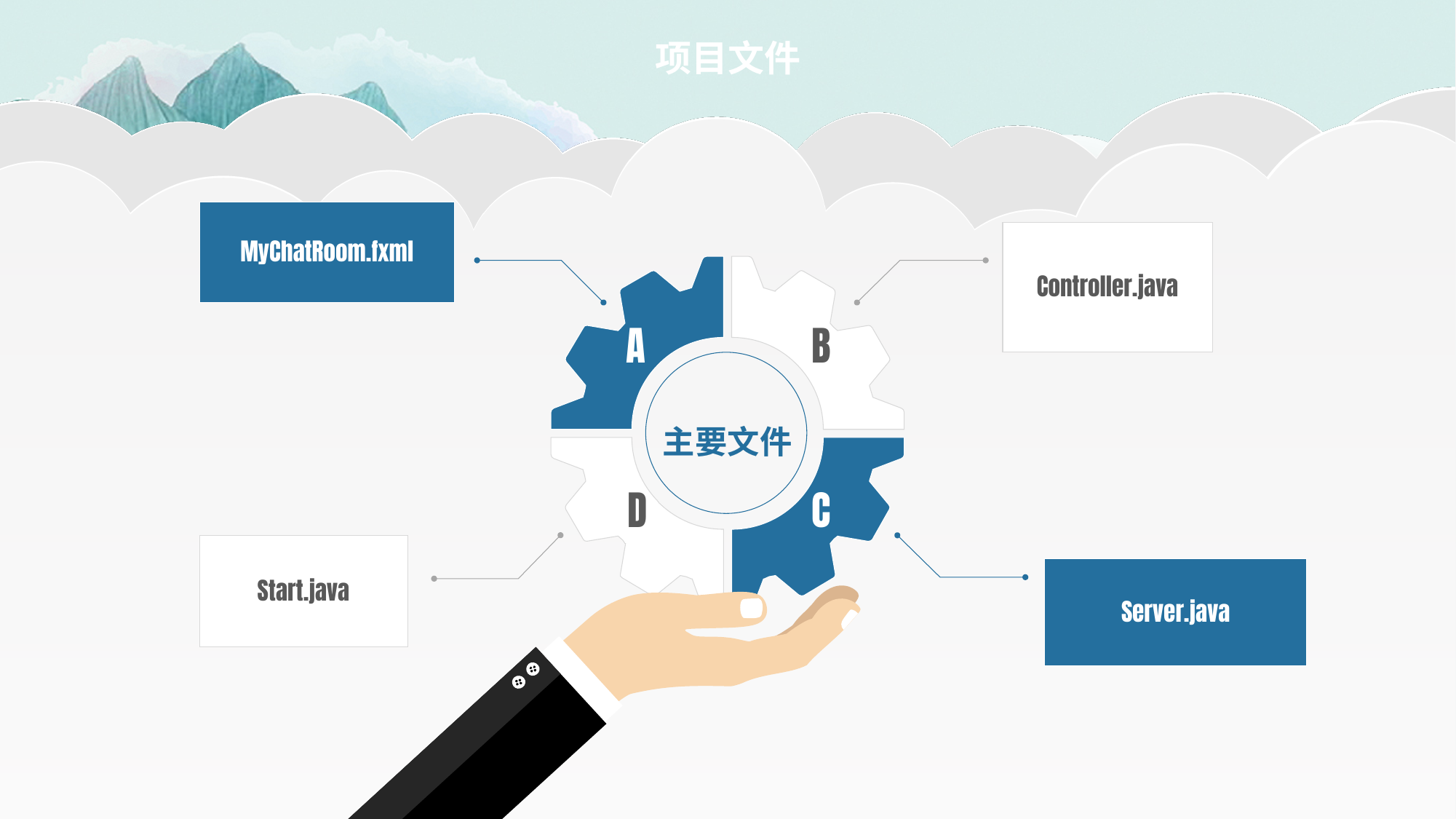

项目文件
MyChatRoom.fxml
Controller.java

A
B

主要文件
D
C

Start.java
Server.java